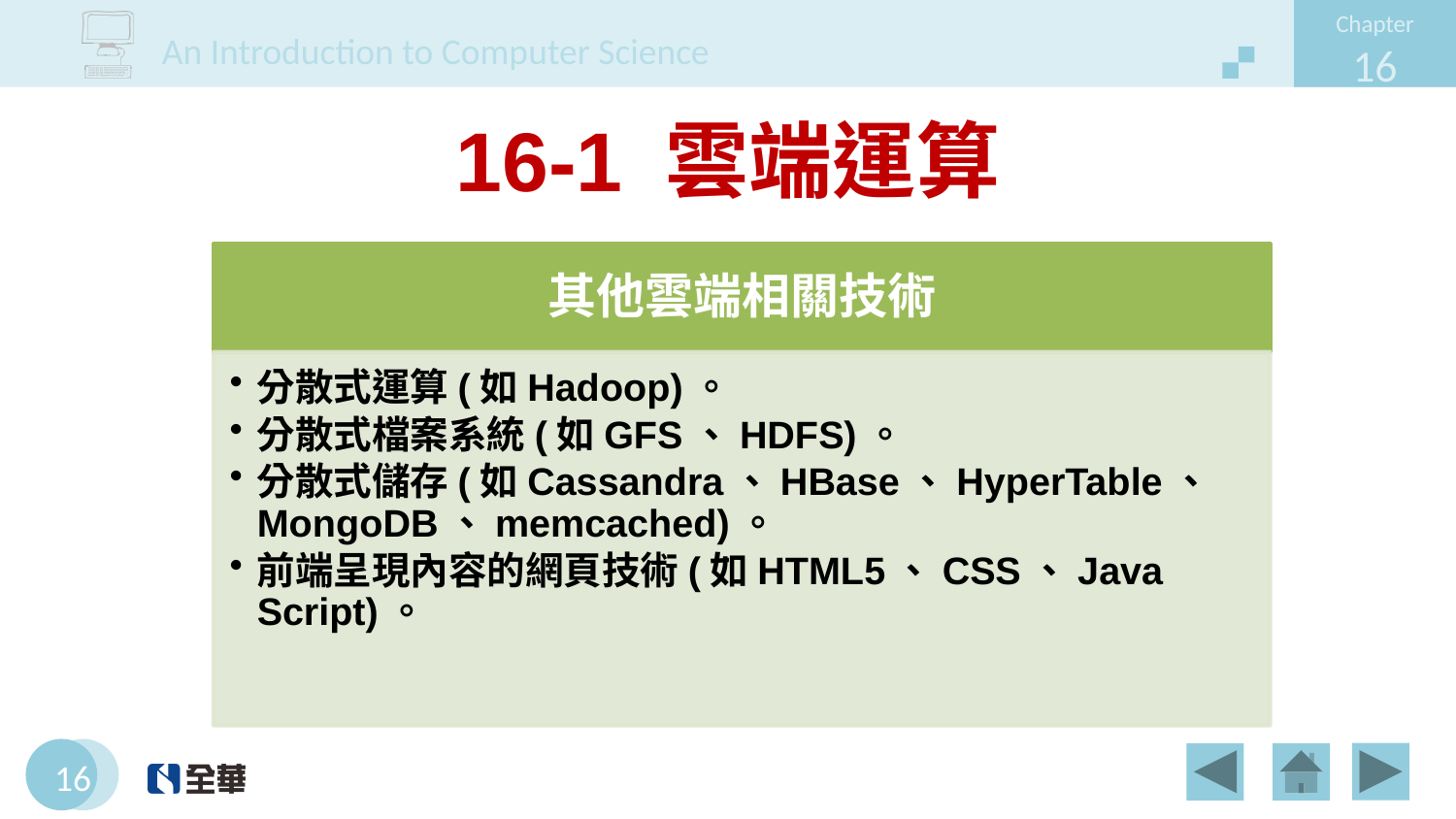

# 16-1 雲端運算
其他雲端相關技術
分散式運算(如Hadoop)。
分散式檔案系統(如GFS、HDFS)。
分散式儲存(如Cassandra、HBase、HyperTable、MongoDB、memcached)。
前端呈現內容的網頁技術(如HTML5、CSS、Java Script)。